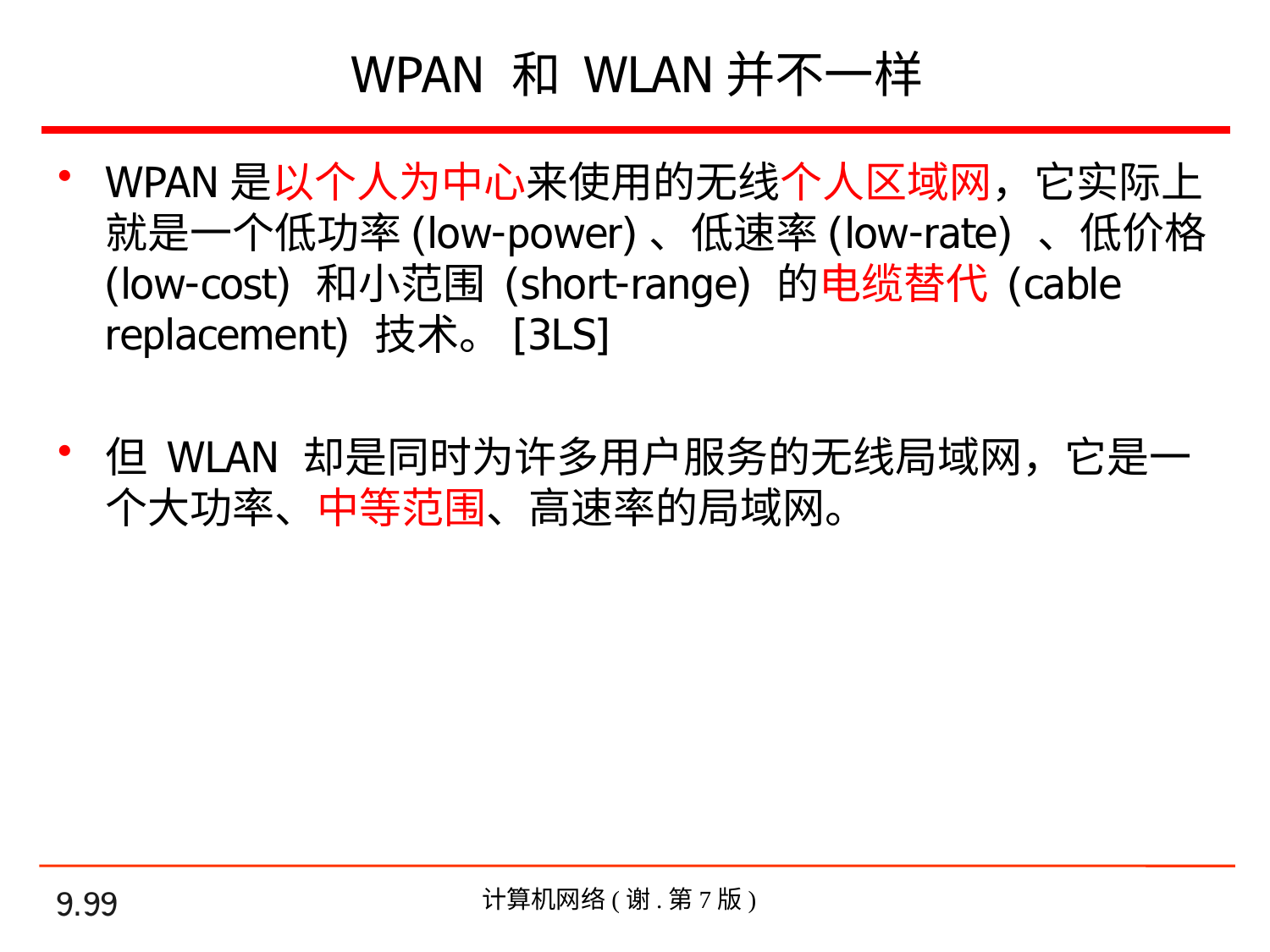

# WPAN 和 WLAN并不一样
WPAN是以个人为中心来使用的无线个人区域网，它实际上就是一个低功率(low-power)、低速率(low-rate) 、低价格(low-cost) 和小范围 (short-range) 的电缆替代 (cable replacement) 技术。[3LS]

但 WLAN 却是同时为许多用户服务的无线局域网，它是一个大功率、中等范围、高速率的局域网。